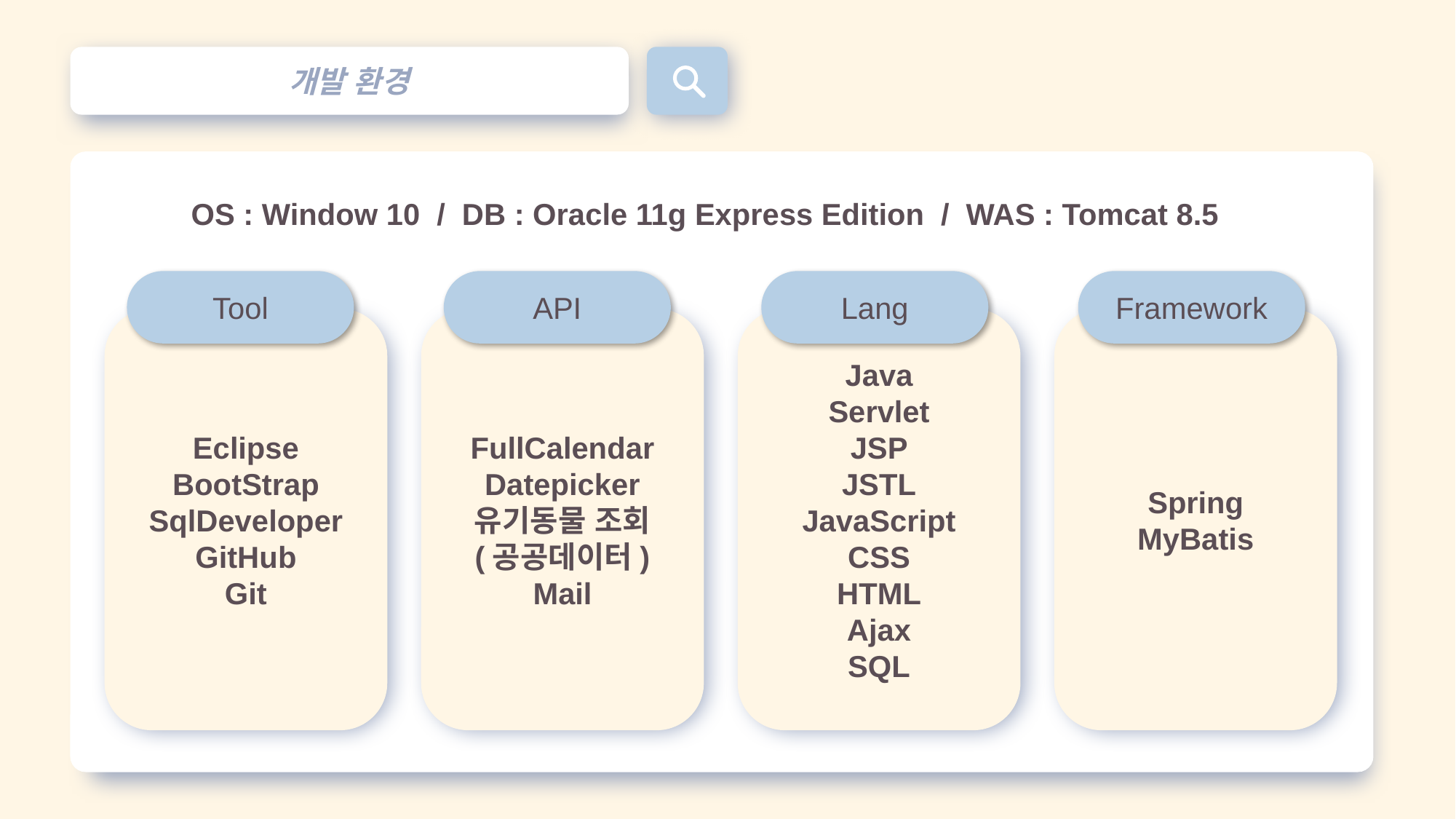

개발 환경

OS : Window 10  /  DB : Oracle 11g Express Edition  /  WAS : Tomcat 8.5
Tool
API
Lang
Framework
Eclipse
BootStrap
SqlDeveloper
GitHub
Git
FullCalendar
Datepicker
유기동물 조회
(공공데이터)
Mail
Java
Servlet
JSP
JSTL
JavaScript
CSS
HTML
Ajax
SQL
Spring
MyBatis